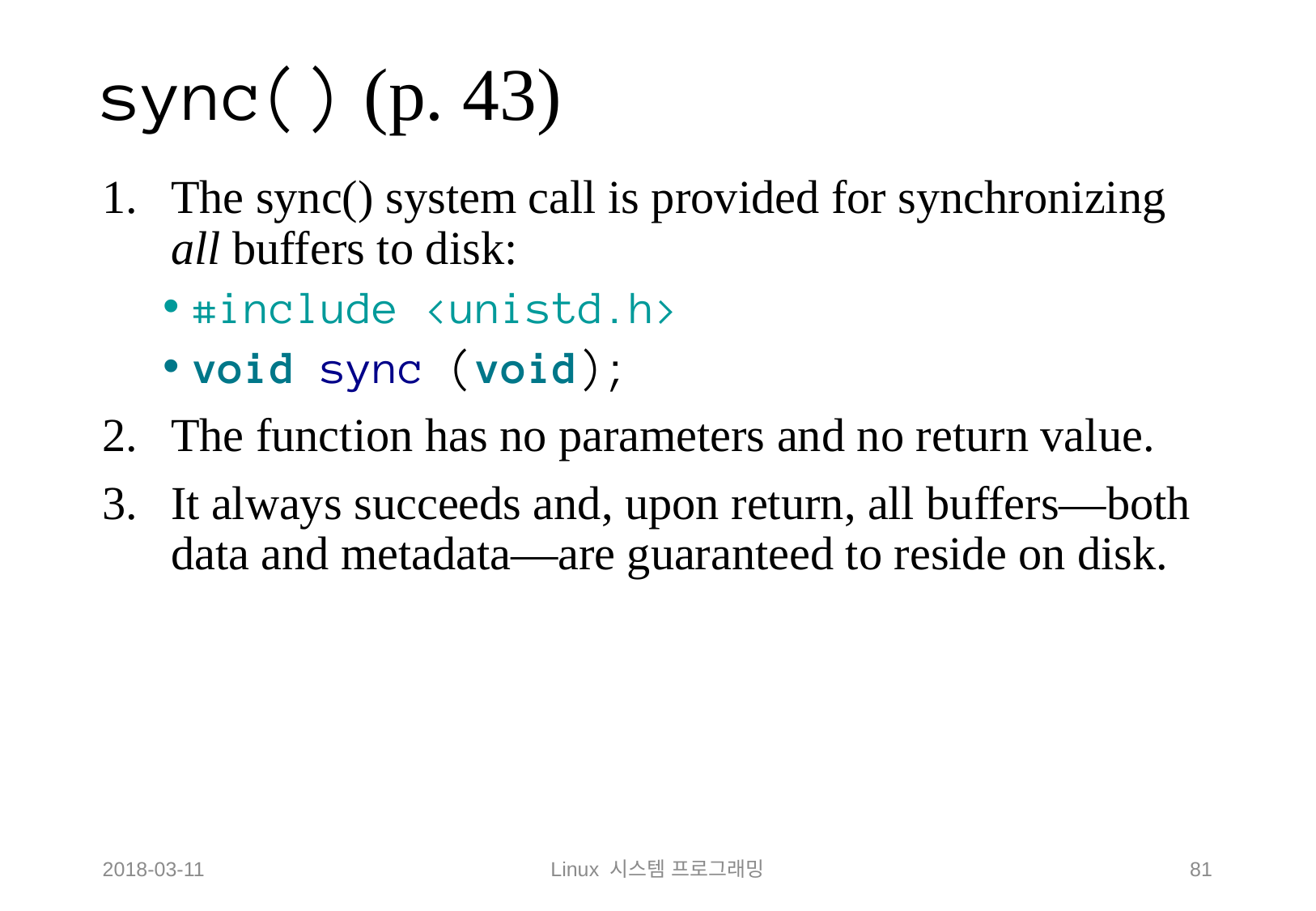

# sync() (p. 43)
The sync() system call is provided for synchronizing all buffers to disk:
#include <unistd.h>
void sync (void);
The function has no parameters and no return value.
It always succeeds and, upon return, all buffers—both data and metadata—are guaranteed to reside on disk.

2018-03-11
Linux 시스템 프로그래밍
81